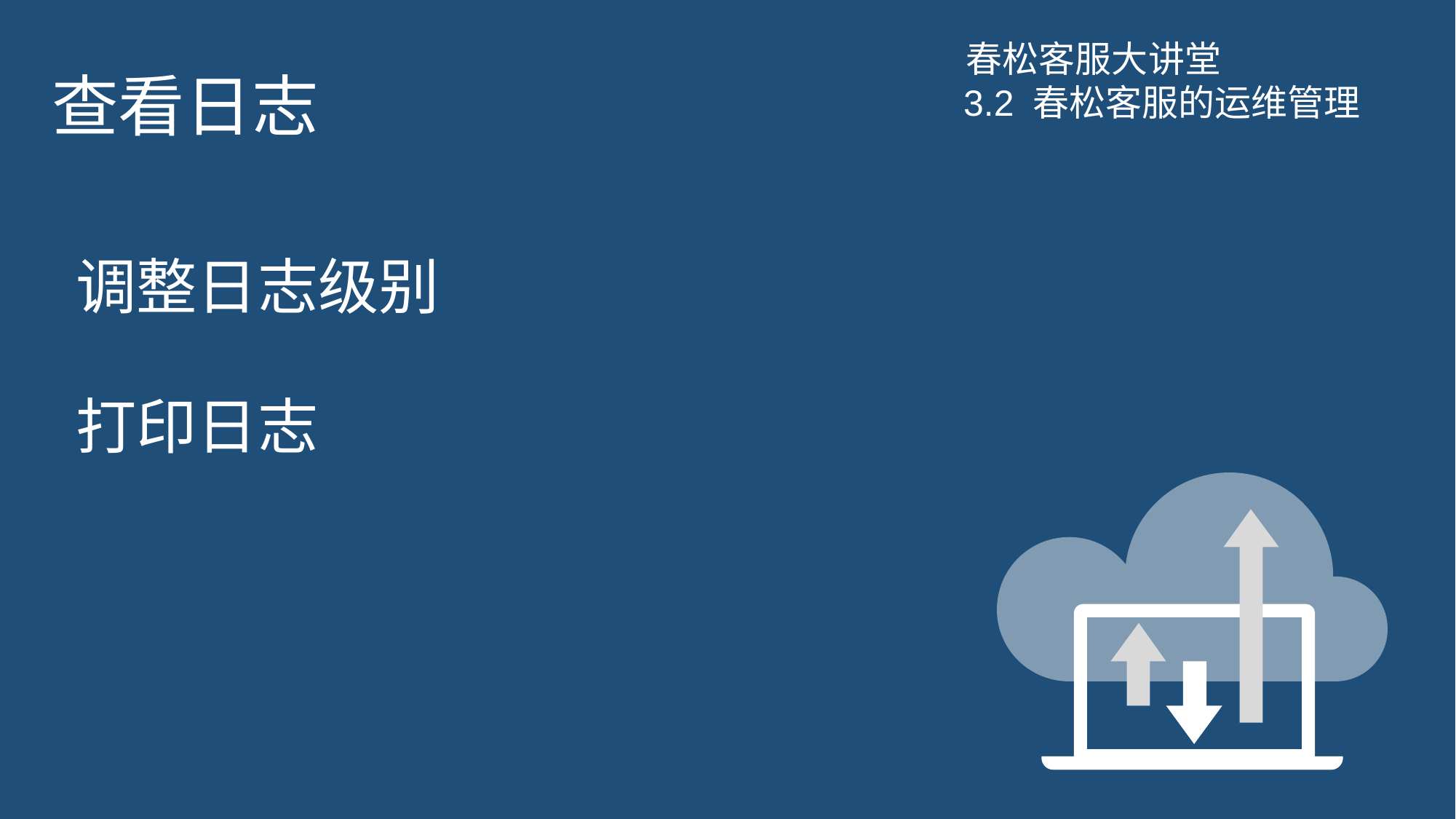

# 查看日志
春松客服大讲堂
3.2 春松客服的运维管理
调整日志级别
打印日志